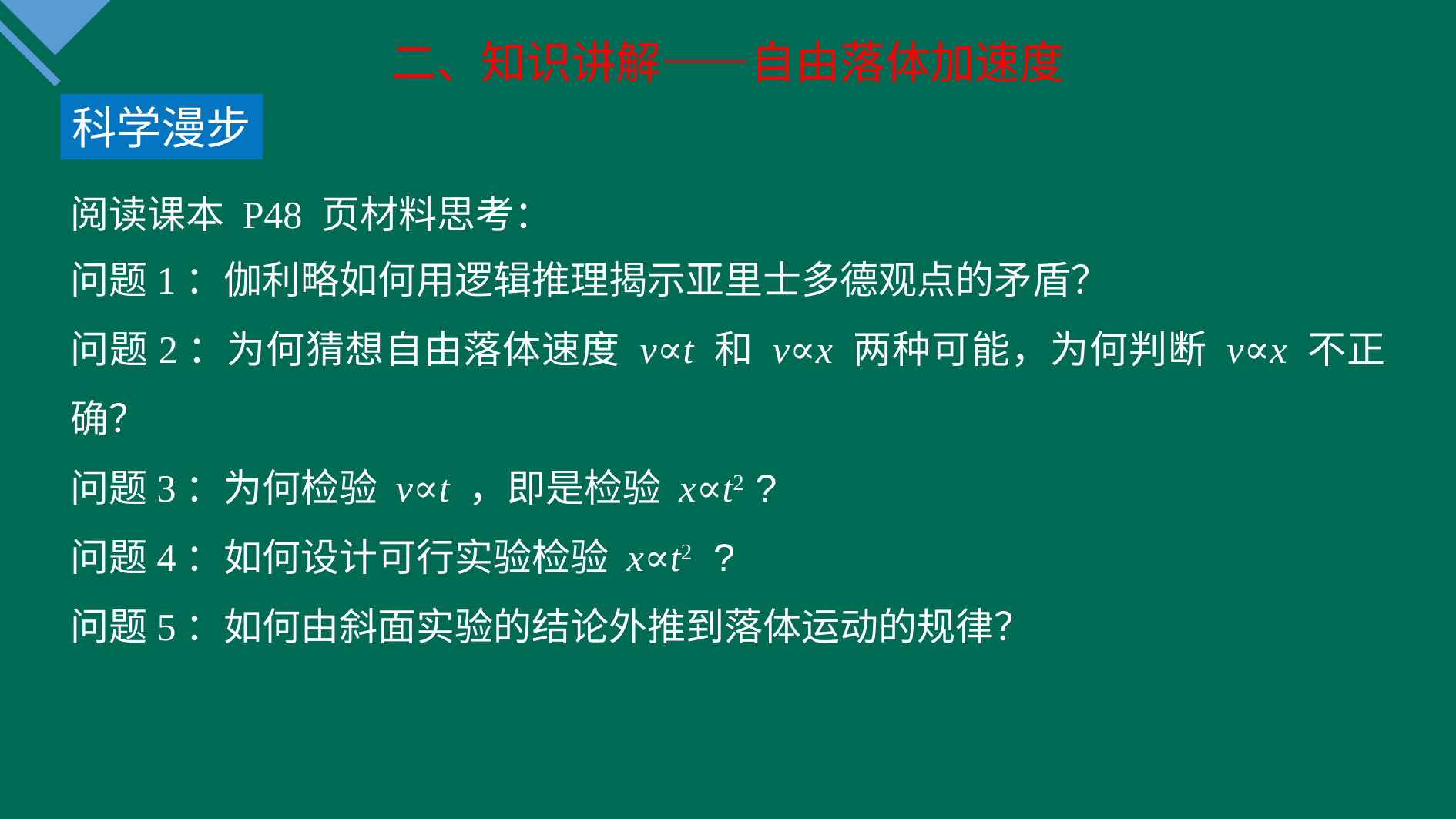

二、知识讲解——自由落体加速度
科学漫步
阅读课本 P48 页材料思考：
问题1：伽利略如何用逻辑推理揭示亚里士多德观点的矛盾？
问题2：为何猜想自由落体速度 v∝t 和 v∝x 两种可能，为何判断 v∝x 不正确？
问题3：为何检验 v∝t ，即是检验 x∝t2  ?
问题4：如何设计可行实验检验 x∝t2  ?
问题5：如何由斜面实验的结论外推到落体运动的规律？